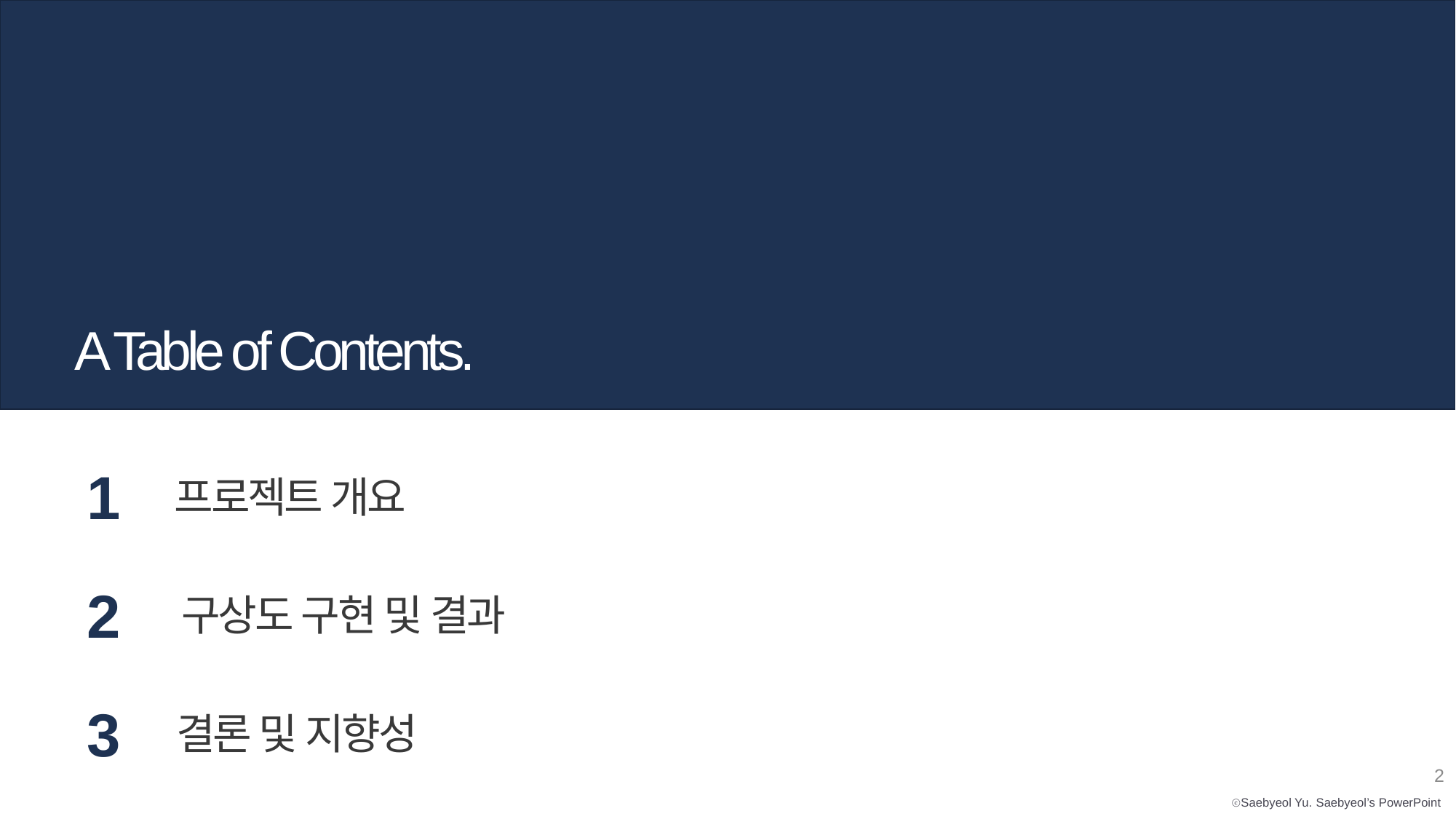

A Table of Contents.
1
프로젝트 개요
2
구상도 구현 및 결과
3
결론 및 지향성
2